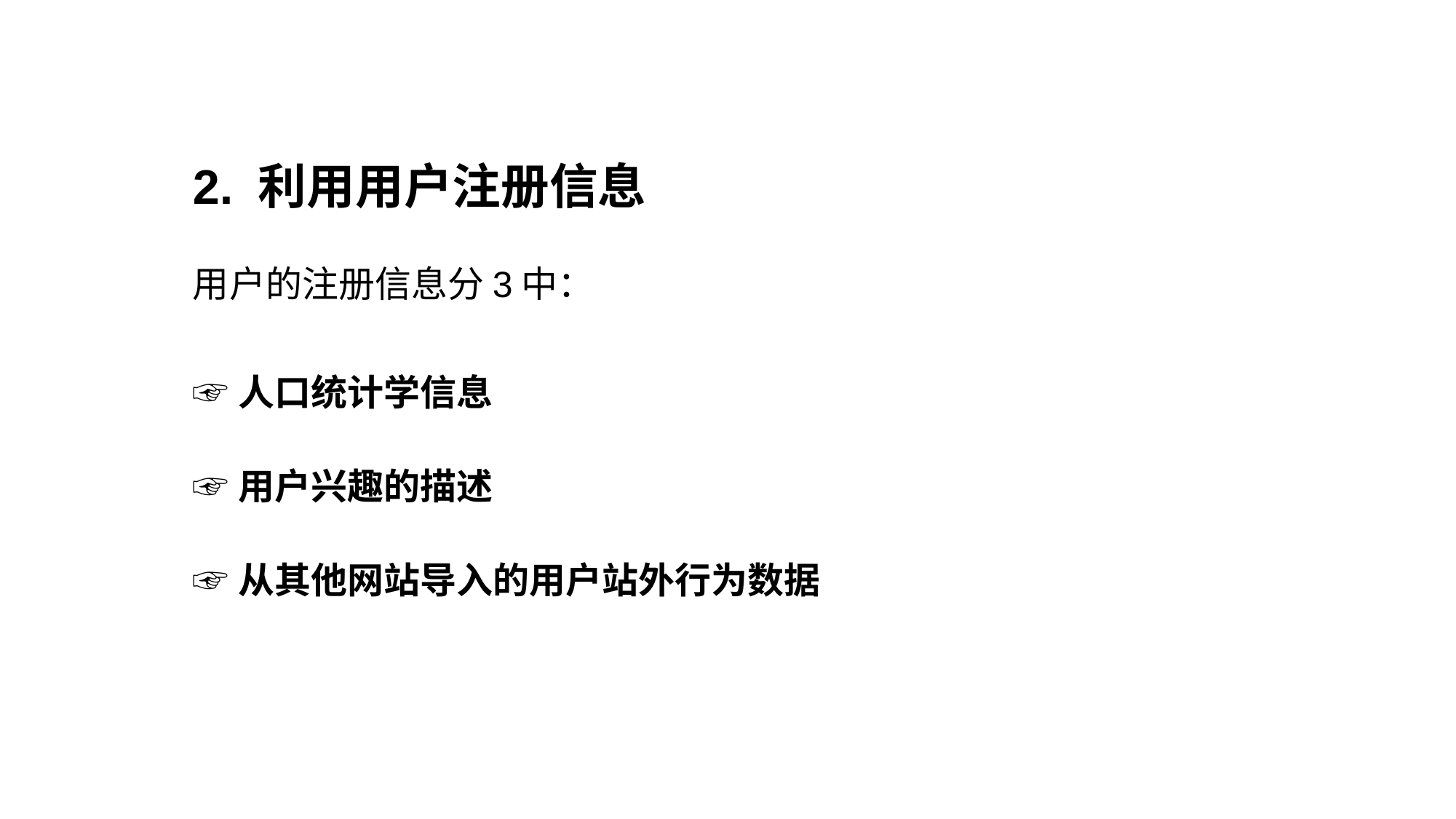

# 2. 利用用户注册信息
用户的注册信息分3中：

☞人口统计学信息
☞用户兴趣的描述
☞从其他网站导入的用户站外行为数据